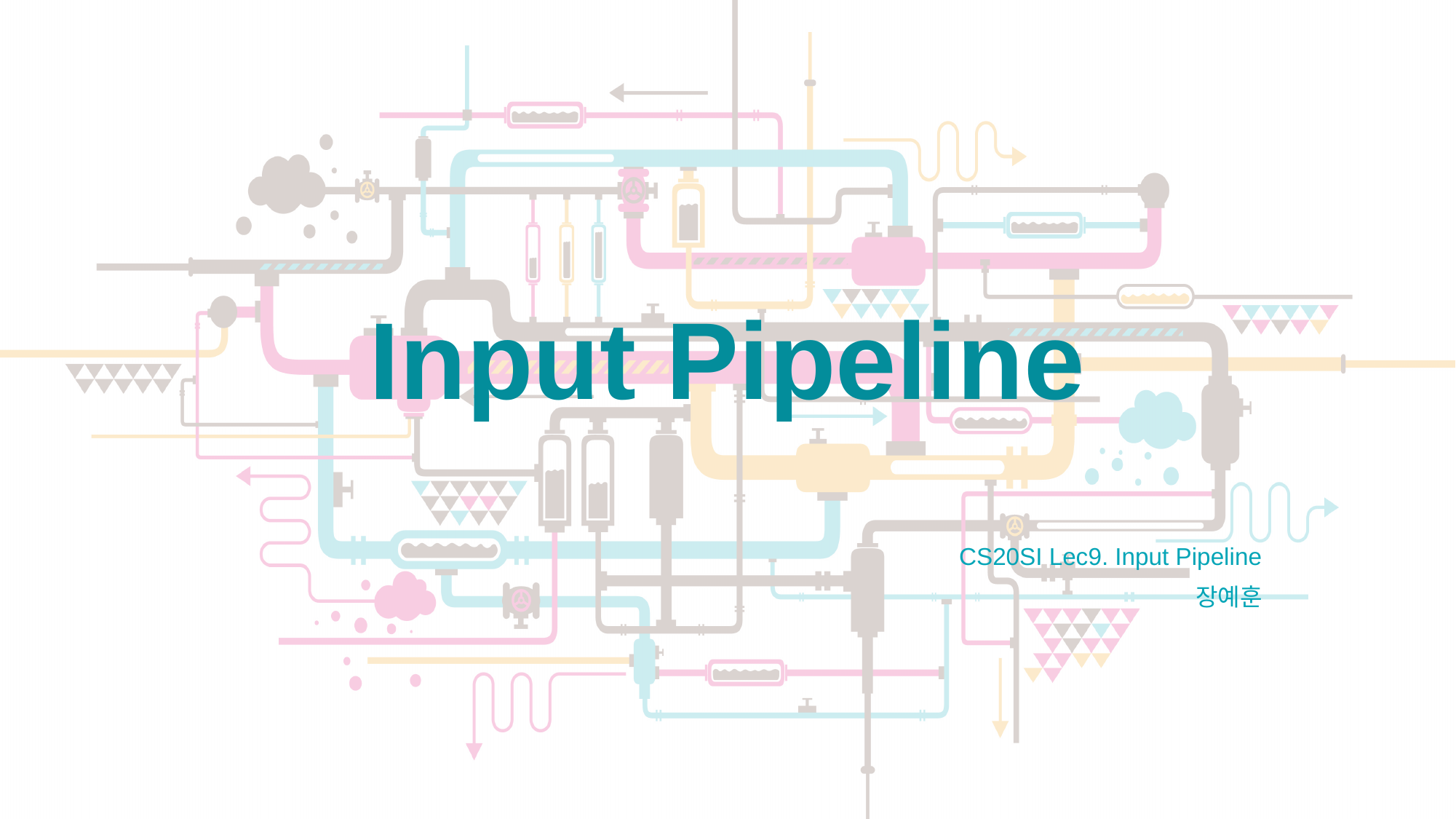

# Input Pipeline
CS20SI Lec9. Input Pipeline
장예훈